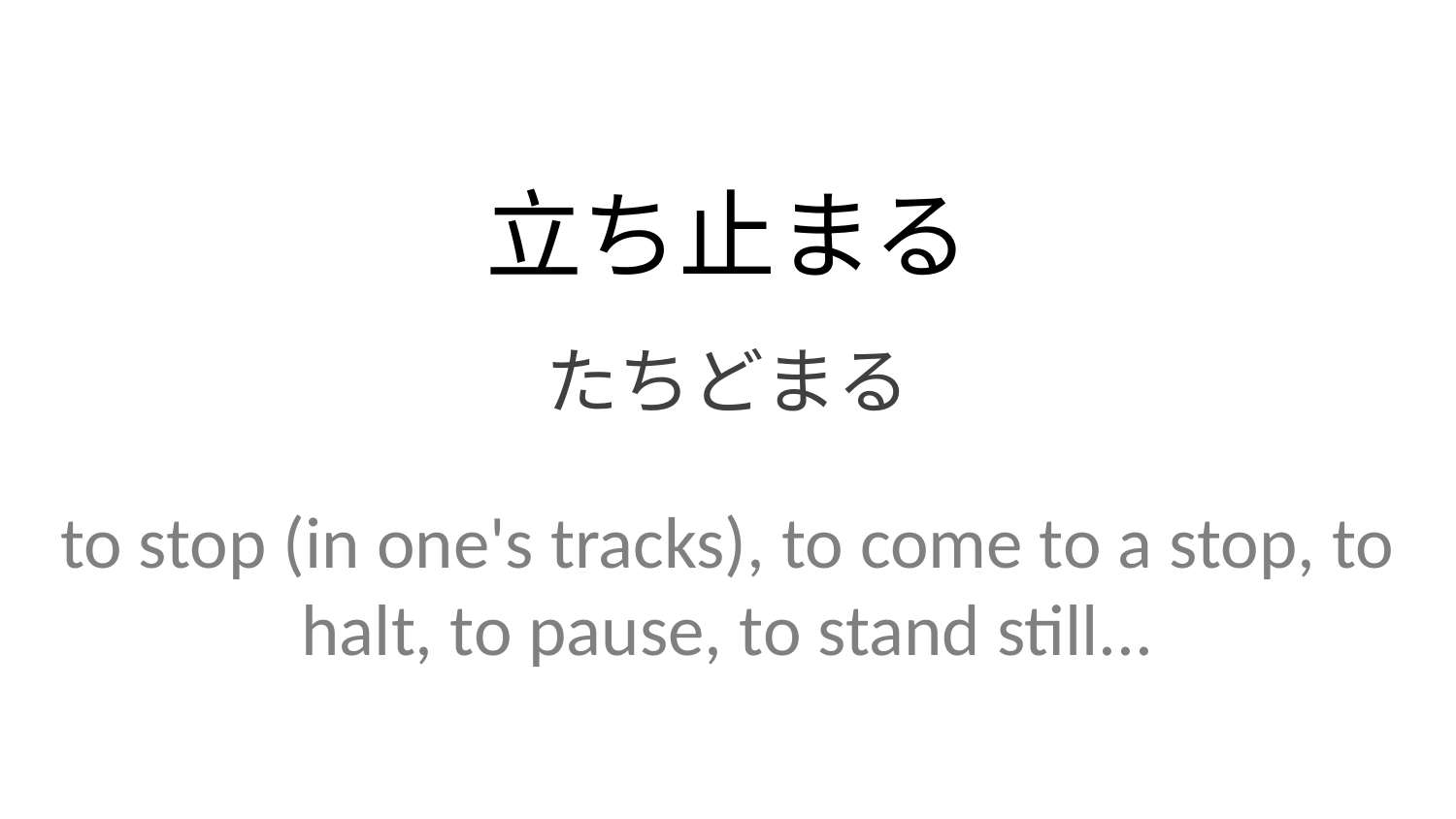

立ち止まる

たちどまる
to stop (in one's tracks), to come to a stop, to halt, to pause, to stand still...